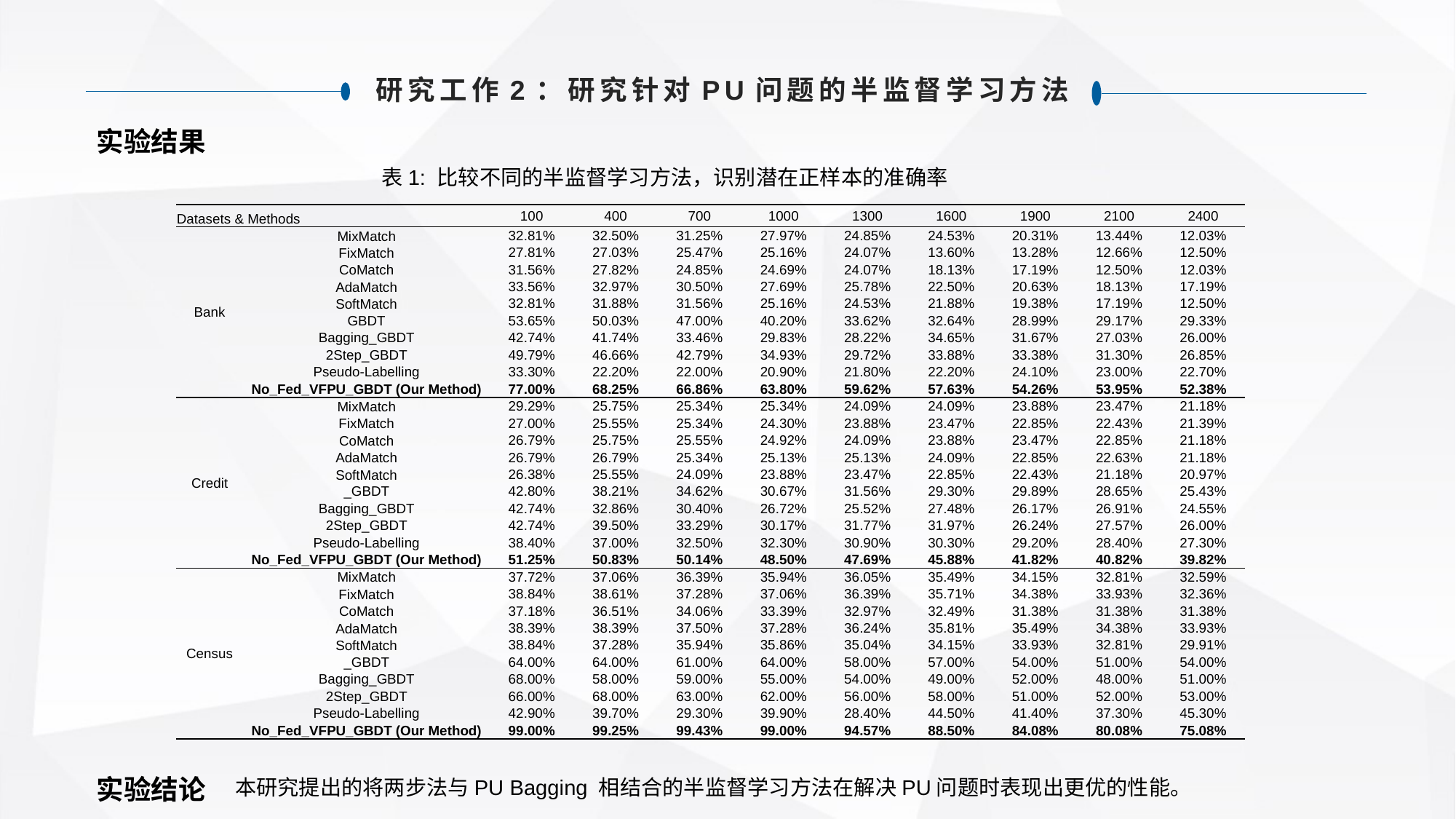

研究工作2：研究针对PU问题的半监督学习方法

实验结果
表1: 比较不同的半监督学习方法，识别潜在正样本的准确率
| Datasets & Methods |  | 100 | 400 | 700 | 1000 | 1300 | 1600 | 1900 | 2100 | 2400 |
| --- | --- | --- | --- | --- | --- | --- | --- | --- | --- | --- |
| Bank | MixMatch | 32.81% | 32.50% | 31.25% | 27.97% | 24.85% | 24.53% | 20.31% | 13.44% | 12.03% |
|  | FixMatch | 27.81% | 27.03% | 25.47% | 25.16% | 24.07% | 13.60% | 13.28% | 12.66% | 12.50% |
|  | CoMatch | 31.56% | 27.82% | 24.85% | 24.69% | 24.07% | 18.13% | 17.19% | 12.50% | 12.03% |
|  | AdaMatch | 33.56% | 32.97% | 30.50% | 27.69% | 25.78% | 22.50% | 20.63% | 18.13% | 17.19% |
|  | SoftMatch | 32.81% | 31.88% | 31.56% | 25.16% | 24.53% | 21.88% | 19.38% | 17.19% | 12.50% |
|  | GBDT | 53.65% | 50.03% | 47.00% | 40.20% | 33.62% | 32.64% | 28.99% | 29.17% | 29.33% |
|  | Bagging\_GBDT | 42.74% | 41.74% | 33.46% | 29.83% | 28.22% | 34.65% | 31.67% | 27.03% | 26.00% |
|  | 2Step\_GBDT | 49.79% | 46.66% | 42.79% | 34.93% | 29.72% | 33.88% | 33.38% | 31.30% | 26.85% |
|  | Pseudo-Labelling | 33.30% | 22.20% | 22.00% | 20.90% | 21.80% | 22.20% | 24.10% | 23.00% | 22.70% |
|  | No\_Fed\_VFPU\_GBDT (Our Method) | 77.00% | 68.25% | 66.86% | 63.80% | 59.62% | 57.63% | 54.26% | 53.95% | 52.38% |
| Credit | MixMatch | 29.29% | 25.75% | 25.34% | 25.34% | 24.09% | 24.09% | 23.88% | 23.47% | 21.18% |
|  | FixMatch | 27.00% | 25.55% | 25.34% | 24.30% | 23.88% | 23.47% | 22.85% | 22.43% | 21.39% |
|  | CoMatch | 26.79% | 25.75% | 25.55% | 24.92% | 24.09% | 23.88% | 23.47% | 22.85% | 21.18% |
|  | AdaMatch | 26.79% | 26.79% | 25.34% | 25.13% | 25.13% | 24.09% | 22.85% | 22.63% | 21.18% |
|  | SoftMatch | 26.38% | 25.55% | 24.09% | 23.88% | 23.47% | 22.85% | 22.43% | 21.18% | 20.97% |
|  | \_GBDT | 42.80% | 38.21% | 34.62% | 30.67% | 31.56% | 29.30% | 29.89% | 28.65% | 25.43% |
|  | Bagging\_GBDT | 42.74% | 32.86% | 30.40% | 26.72% | 25.52% | 27.48% | 26.17% | 26.91% | 24.55% |
|  | 2Step\_GBDT | 42.74% | 39.50% | 33.29% | 30.17% | 31.77% | 31.97% | 26.24% | 27.57% | 26.00% |
|  | Pseudo-Labelling | 38.40% | 37.00% | 32.50% | 32.30% | 30.90% | 30.30% | 29.20% | 28.40% | 27.30% |
|  | No\_Fed\_VFPU\_GBDT (Our Method) | 51.25% | 50.83% | 50.14% | 48.50% | 47.69% | 45.88% | 41.82% | 40.82% | 39.82% |
| Census | MixMatch | 37.72% | 37.06% | 36.39% | 35.94% | 36.05% | 35.49% | 34.15% | 32.81% | 32.59% |
|  | FixMatch | 38.84% | 38.61% | 37.28% | 37.06% | 36.39% | 35.71% | 34.38% | 33.93% | 32.36% |
|  | CoMatch | 37.18% | 36.51% | 34.06% | 33.39% | 32.97% | 32.49% | 31.38% | 31.38% | 31.38% |
|  | AdaMatch | 38.39% | 38.39% | 37.50% | 37.28% | 36.24% | 35.81% | 35.49% | 34.38% | 33.93% |
|  | SoftMatch | 38.84% | 37.28% | 35.94% | 35.86% | 35.04% | 34.15% | 33.93% | 32.81% | 29.91% |
|  | \_GBDT | 64.00% | 64.00% | 61.00% | 64.00% | 58.00% | 57.00% | 54.00% | 51.00% | 54.00% |
|  | Bagging\_GBDT | 68.00% | 58.00% | 59.00% | 55.00% | 54.00% | 49.00% | 52.00% | 48.00% | 51.00% |
|  | 2Step\_GBDT | 66.00% | 68.00% | 63.00% | 62.00% | 56.00% | 58.00% | 51.00% | 52.00% | 53.00% |
|  | Pseudo-Labelling | 42.90% | 39.70% | 29.30% | 39.90% | 28.40% | 44.50% | 41.40% | 37.30% | 45.30% |
|  | No\_Fed\_VFPU\_GBDT (Our Method) | 99.00% | 99.25% | 99.43% | 99.00% | 94.57% | 88.50% | 84.08% | 80.08% | 75.08% |
实验结论
本研究提出的将两步法与PU Bagging 相结合的半监督学习方法在解决PU问题时表现出更优的性能。